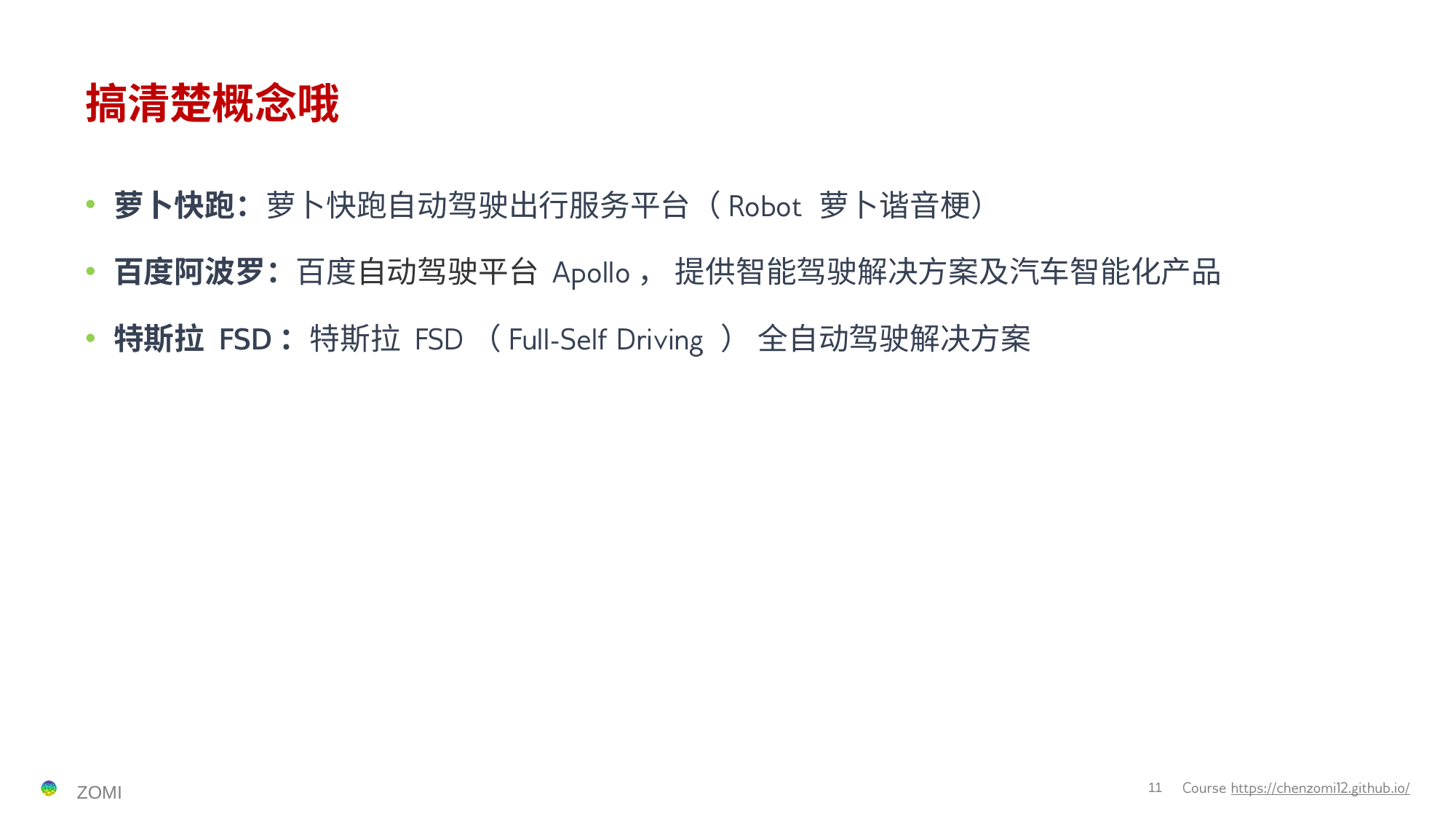

# 搞清楚概念哦
萝卜快跑：萝卜快跑自动驾驶出行服务平台（Robot 萝卜谐音梗）
百度阿波罗：百度自动驾驶平台 Apollo， 提供智能驾驶解决方案及汽车智能化产品
特斯拉 FSD：特斯拉 FSD（Full-Self Driving ） 全自动驾驶解决方案